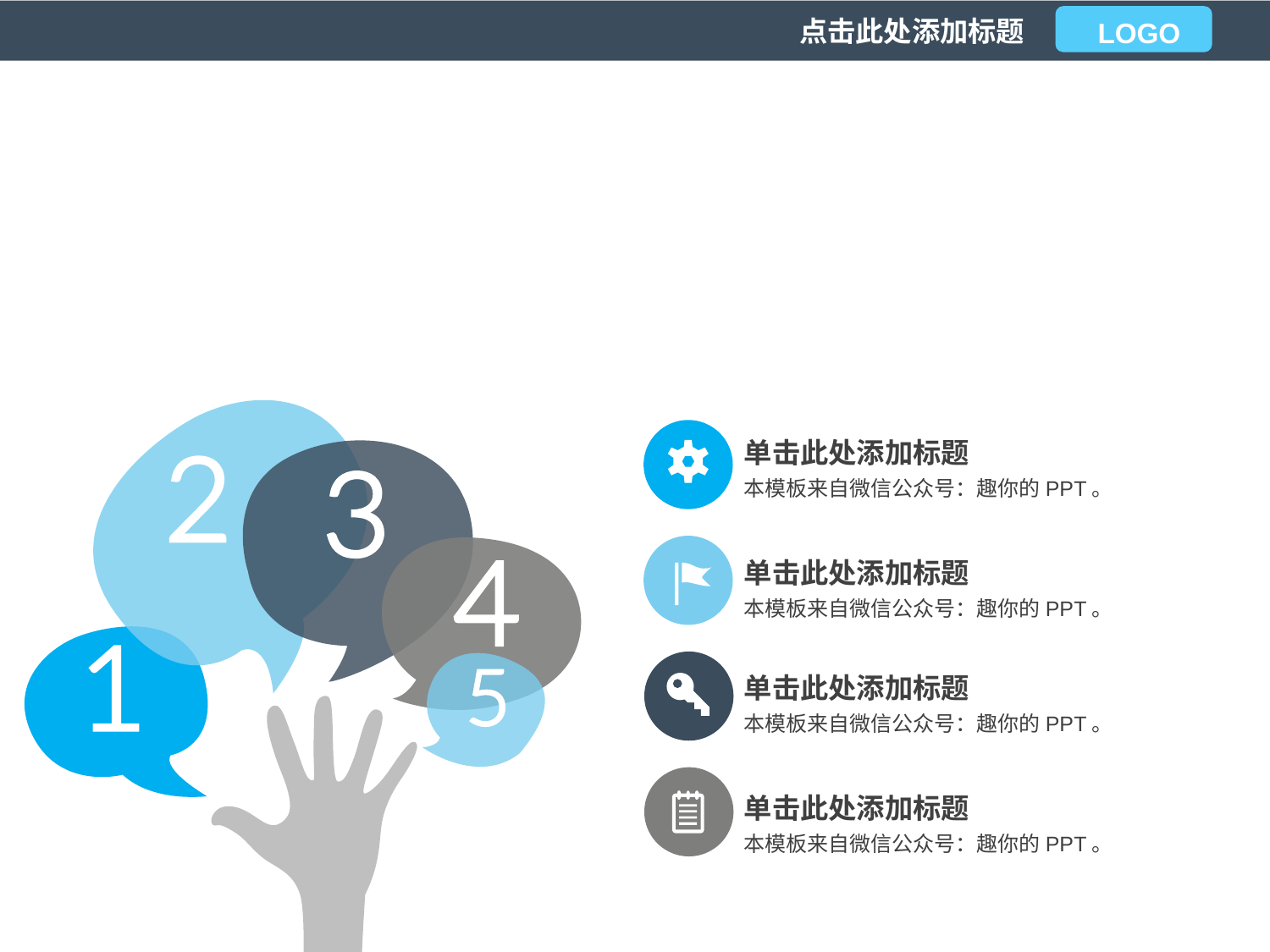

LOGO
点击此处添加标题

2

3

4

1
5

单击此处添加标题
本模板来自微信公众号：趣你的PPT。

单击此处添加标题
本模板来自微信公众号：趣你的PPT。

单击此处添加标题
本模板来自微信公众号：趣你的PPT。

单击此处添加标题
本模板来自微信公众号：趣你的PPT。